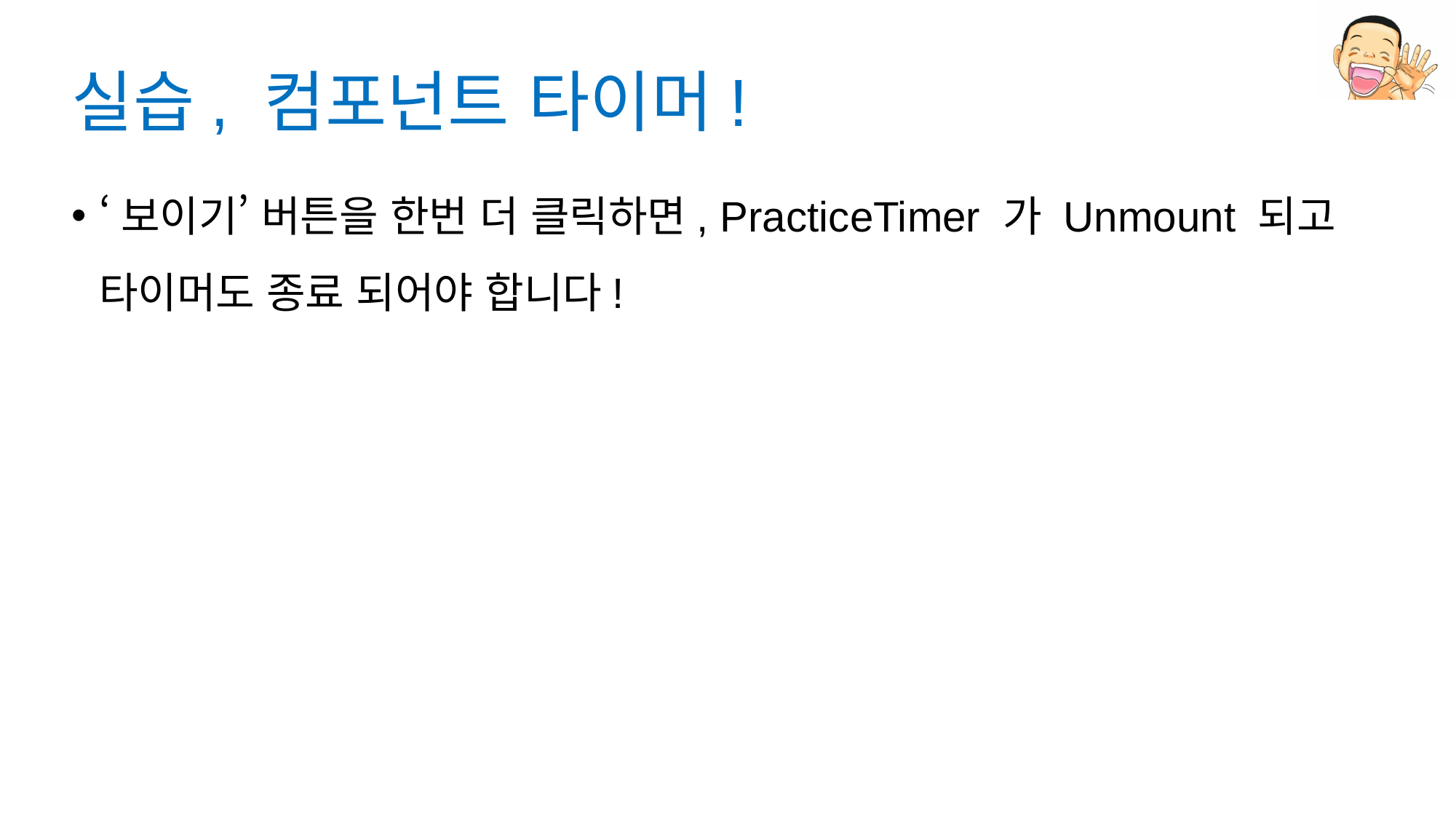

# 실습, 컴포넌트 타이머!
‘보이기’ 버튼을 한번 더 클릭하면, PracticeTimer 가 Unmount 되고 타이머도 종료 되어야 합니다!